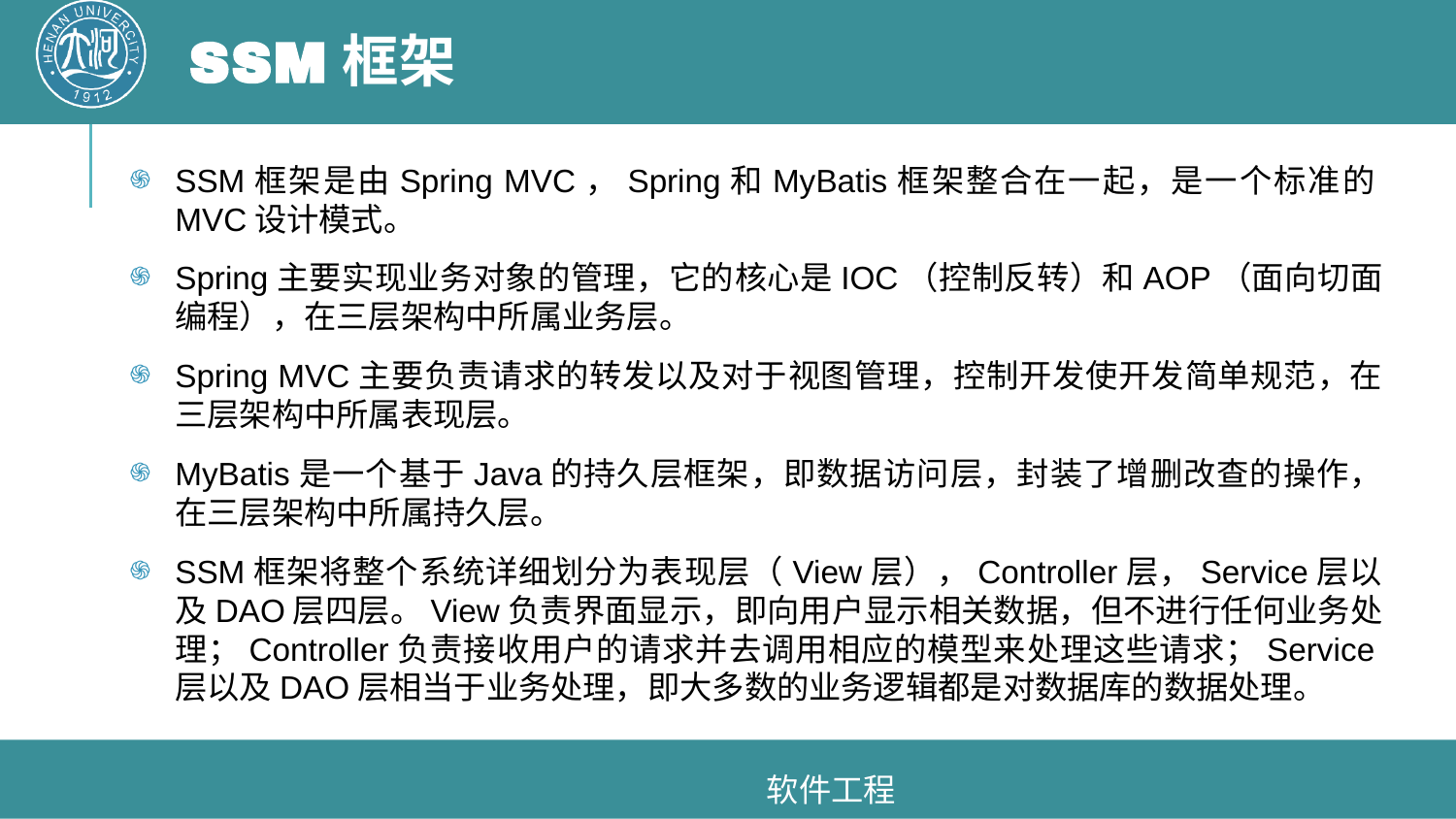

# SSM框架
SSM框架是由Spring MVC，Spring和MyBatis框架整合在一起，是一个标准的MVC设计模式。
Spring主要实现业务对象的管理，它的核心是IOC（控制反转）和AOP（面向切面编程），在三层架构中所属业务层。
Spring MVC主要负责请求的转发以及对于视图管理，控制开发使开发简单规范，在三层架构中所属表现层。
MyBatis是一个基于Java的持久层框架，即数据访问层，封装了增删改查的操作，在三层架构中所属持久层。
SSM框架将整个系统详细划分为表现层（View层），Controller层，Service层以及DAO层四层。View负责界面显示，即向用户显示相关数据，但不进行任何业务处理；Controller负责接收用户的请求并去调用相应的模型来处理这些请求；Service层以及DAO层相当于业务处理，即大多数的业务逻辑都是对数据库的数据处理。

软件工程
109